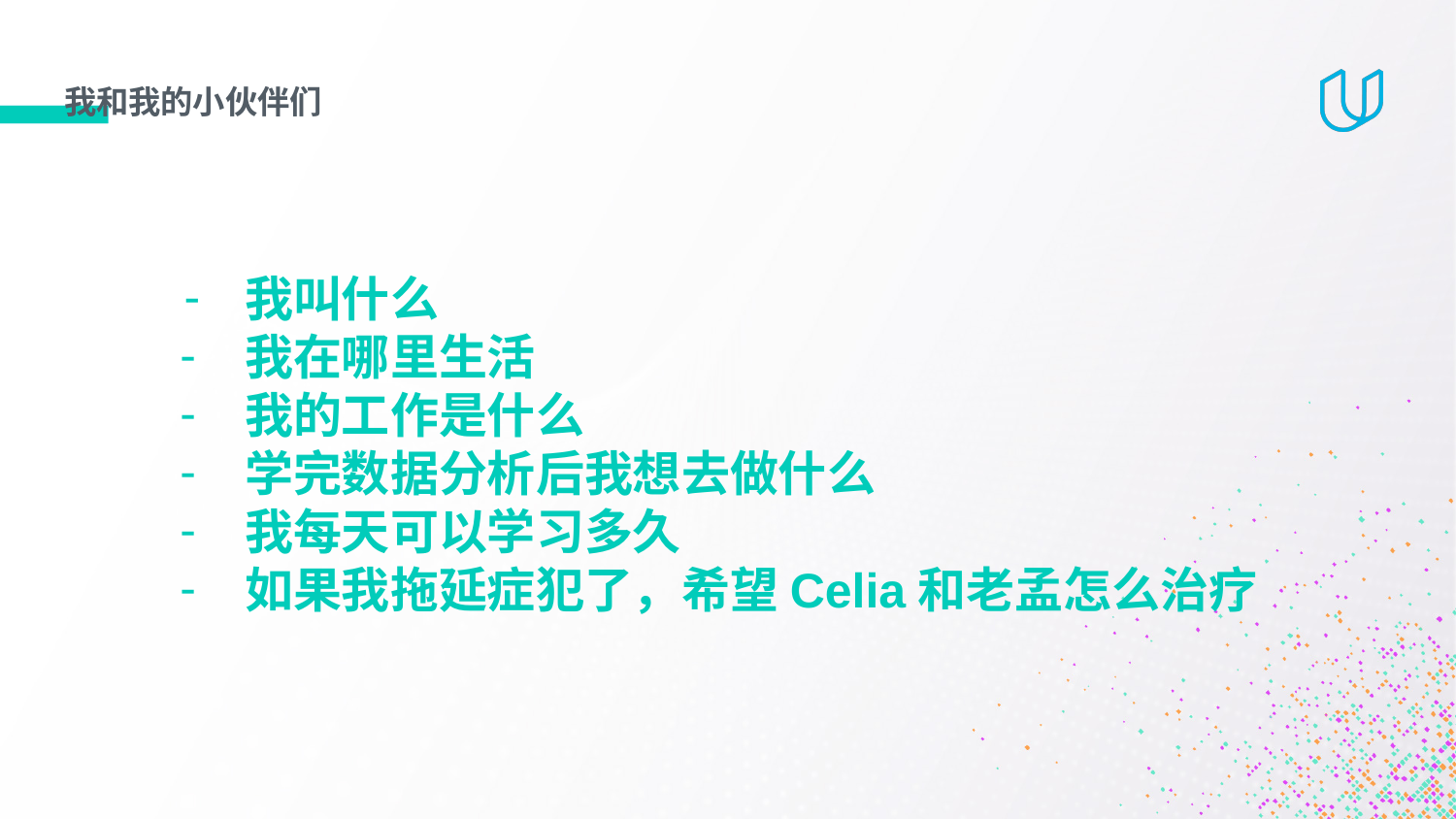

# 我和我的小伙伴们

我叫什么
我在哪里生活
我的工作是什么
学完数据分析后我想去做什么
我每天可以学习多久
如果我拖延症犯了，希望Celia和老孟怎么治疗